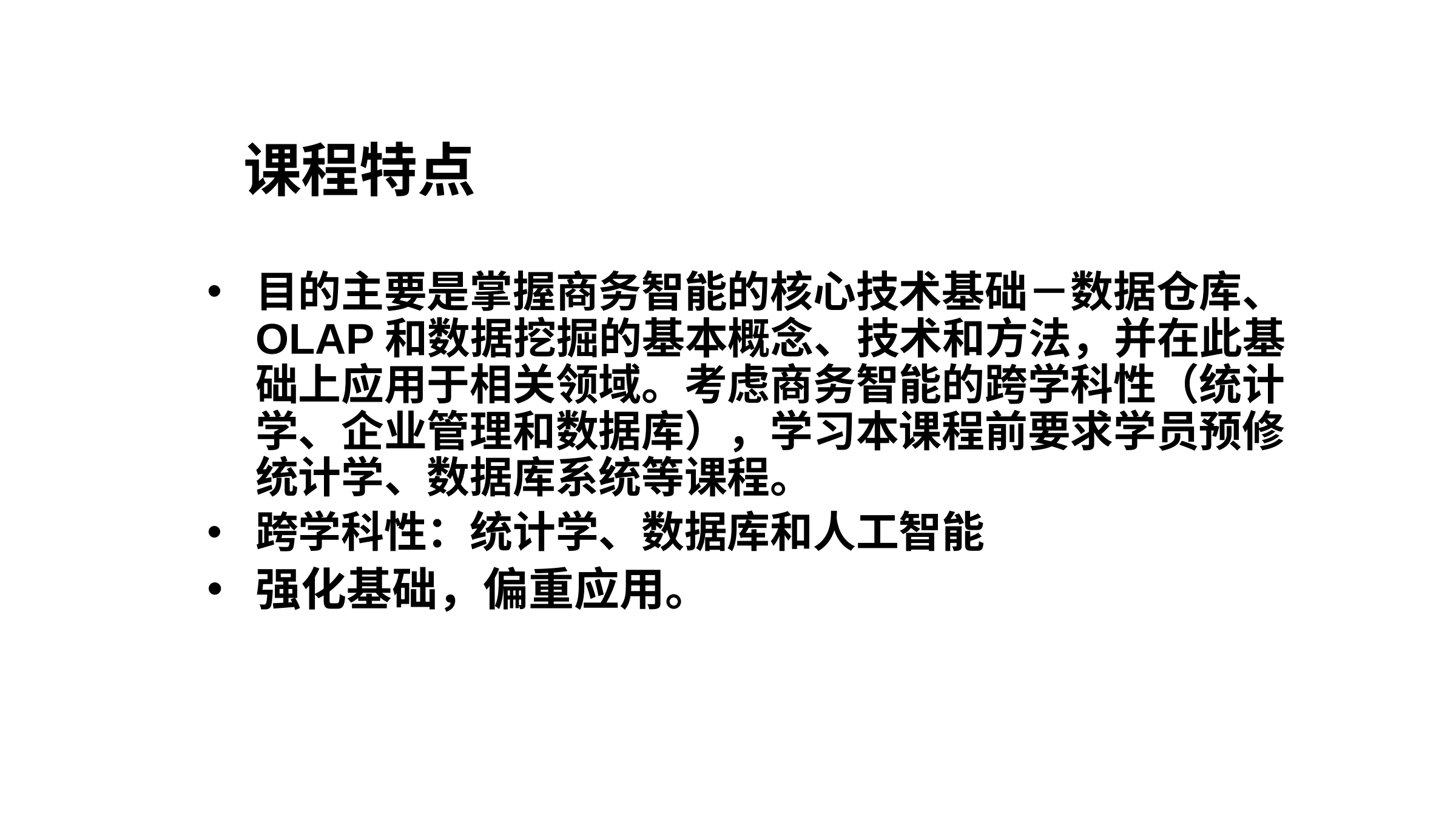

# 课程特点
目的主要是掌握商务智能的核心技术基础－数据仓库、OLAP和数据挖掘的基本概念、技术和方法，并在此基础上应用于相关领域。考虑商务智能的跨学科性（统计学、企业管理和数据库），学习本课程前要求学员预修统计学、数据库系统等课程。
跨学科性：统计学、数据库和人工智能
强化基础，偏重应用。